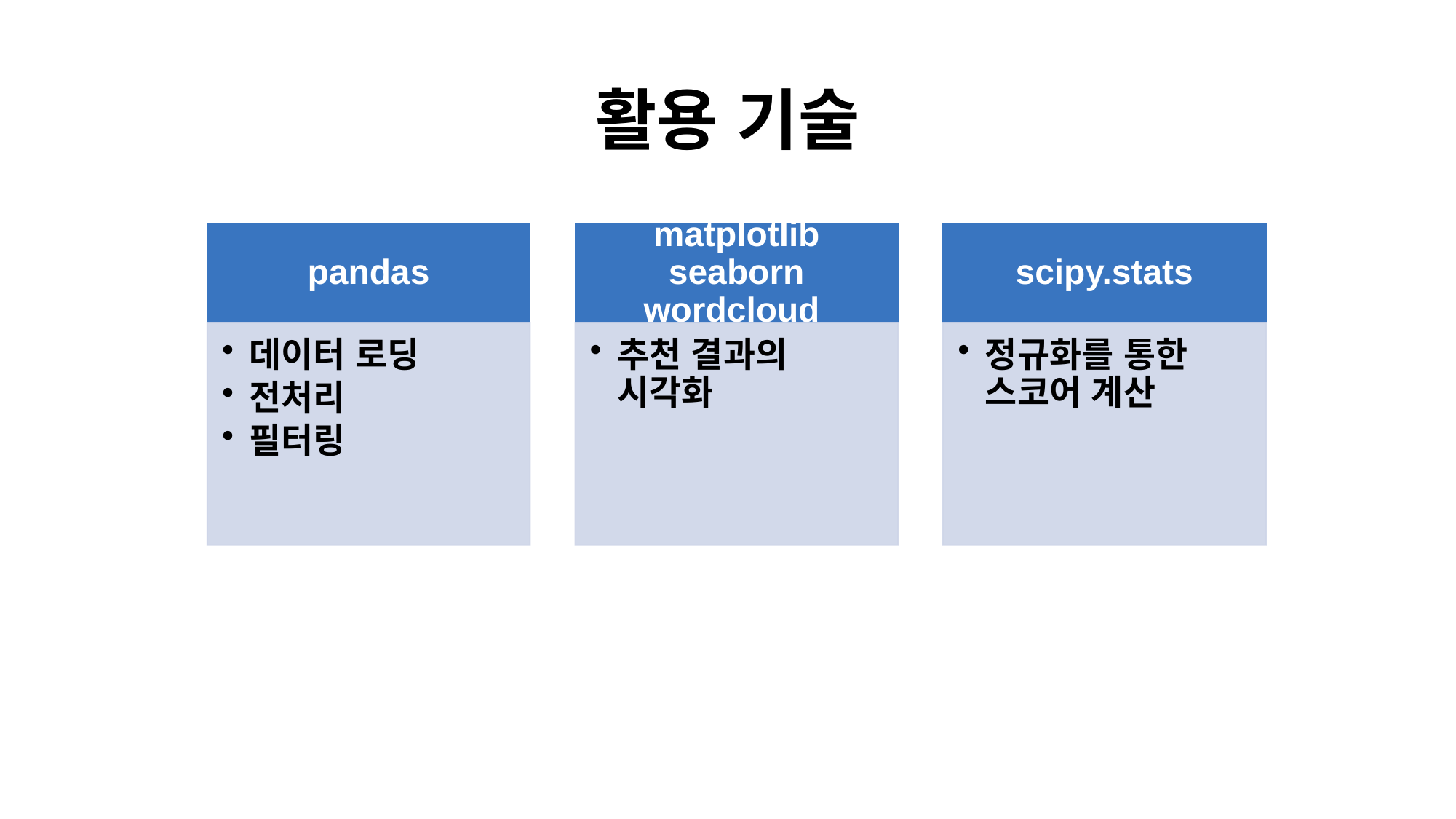

pandas
데이터 로딩
전처리
필터링
matplotlib seaborn wordcloud
추천 결과의　　시각화
scipy.stats
정규화를 통한　 스코어 계산
# 활용 기술